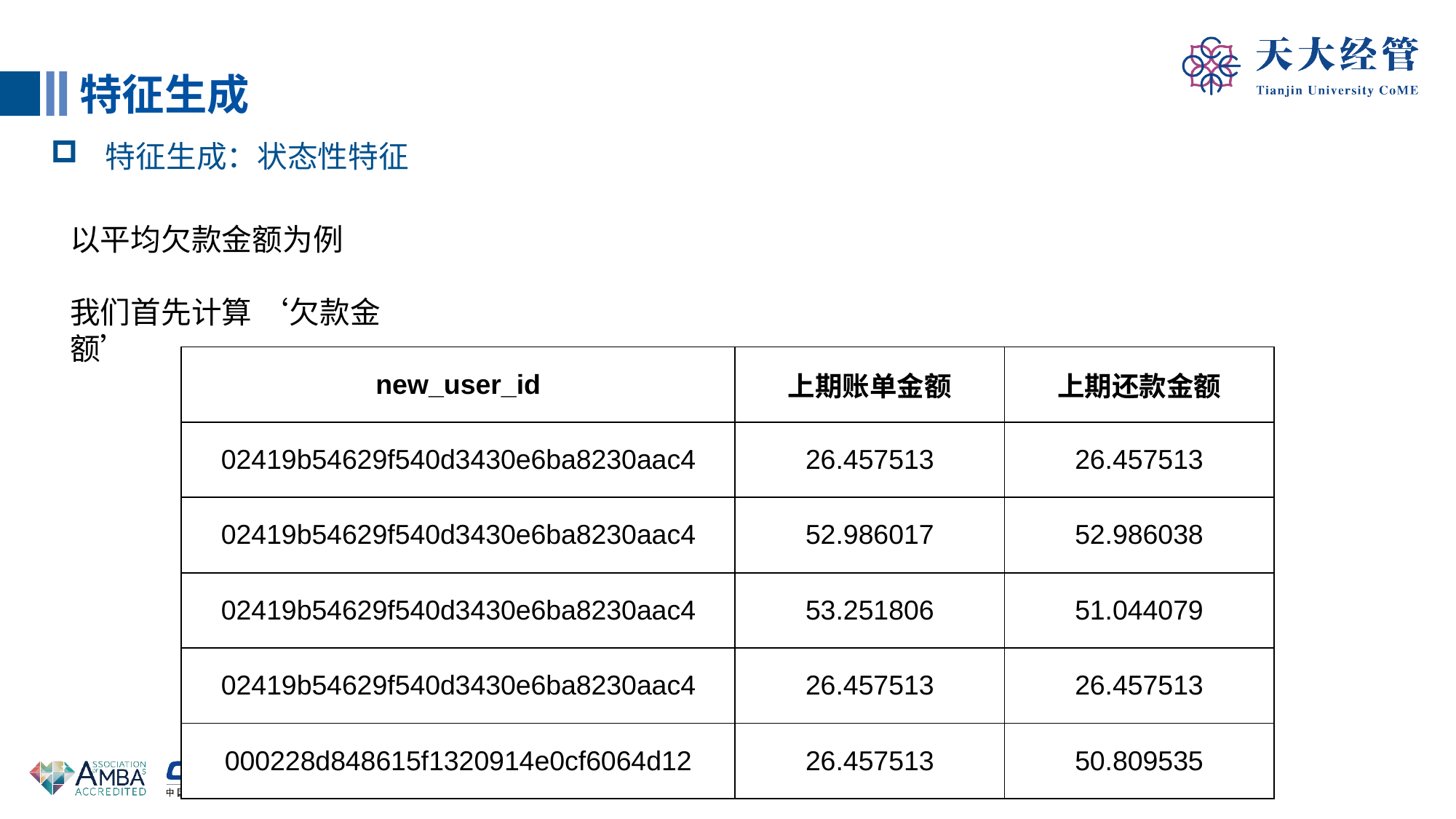

特征生成

特征生成：状态性特征
以平均欠款金额为例

我们首先计算 ‘欠款金额’
| new\_user\_id | 上期账单金额 | 上期还款金额 |
| --- | --- | --- |
| 02419b54629f540d3430e6ba8230aac4 | 26.457513 | 26.457513 |
| 02419b54629f540d3430e6ba8230aac4 | 52.986017 | 52.986038 |
| 02419b54629f540d3430e6ba8230aac4 | 53.251806 | 51.044079 |
| 02419b54629f540d3430e6ba8230aac4 | 26.457513 | 26.457513 |
| 000228d848615f1320914e0cf6064d12 | 26.457513 | 50.809535 |